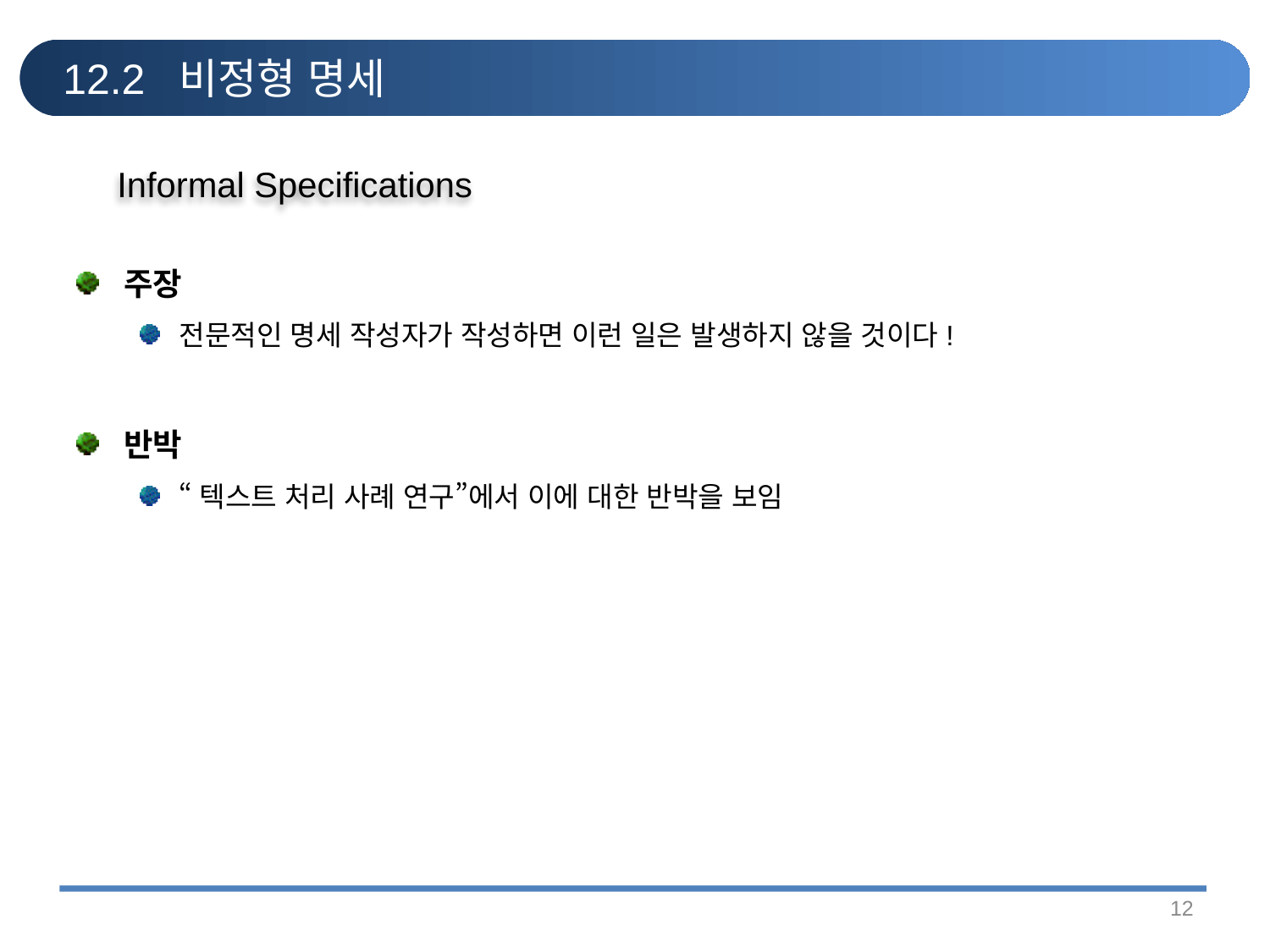

# 12.2  비정형 명세
Informal Specifications
주장
전문적인 명세 작성자가 작성하면 이런 일은 발생하지 않을 것이다!

반박
“텍스트 처리 사례 연구”에서 이에 대한 반박을 보임
12